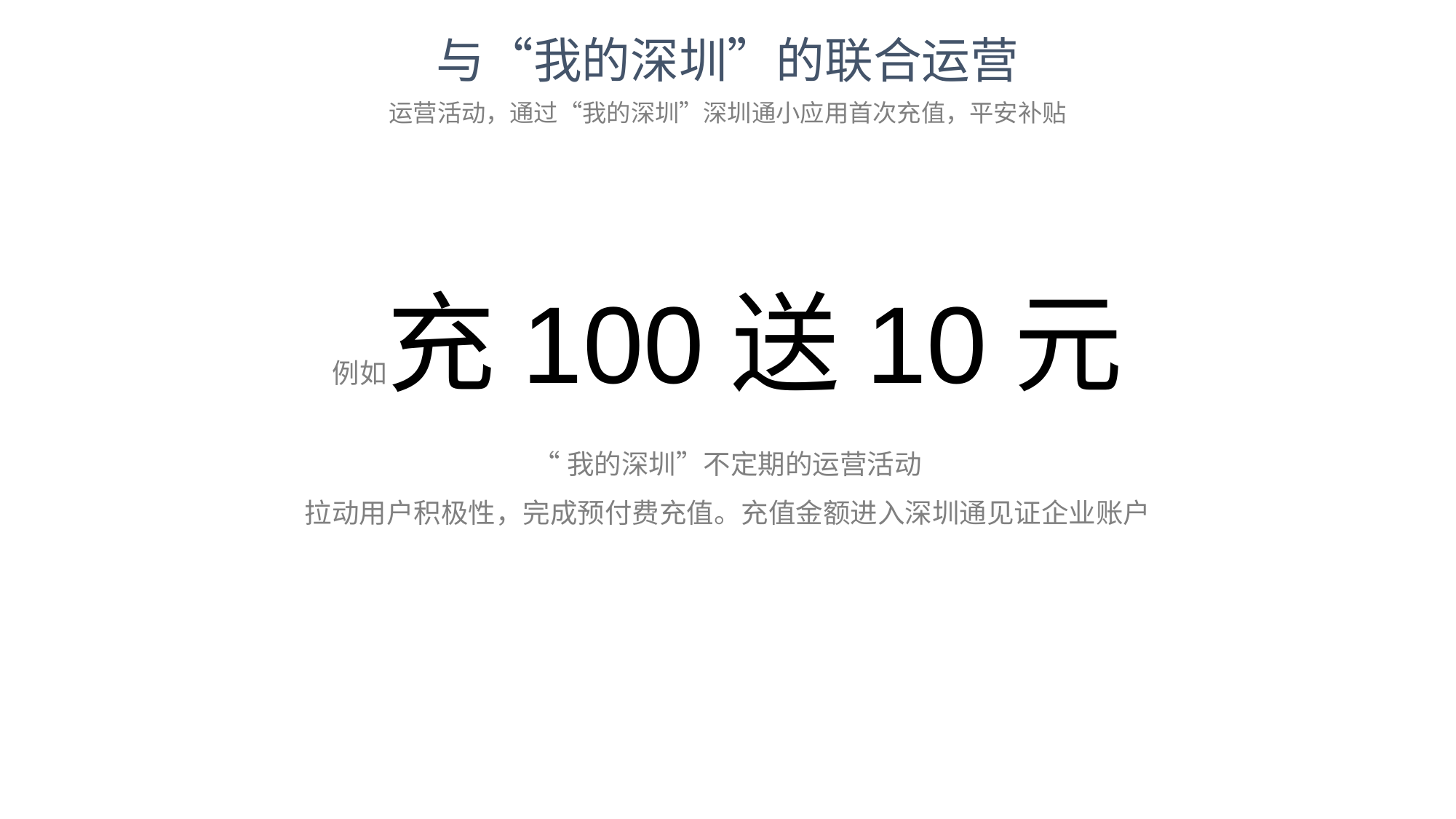

与“我的深圳”的联合运营
运营活动，通过“我的深圳”深圳通小应用首次充值，平安补贴
例如充100送10元
“我的深圳”不定期的运营活动
拉动用户积极性，完成预付费充值。充值金额进入深圳通见证企业账户